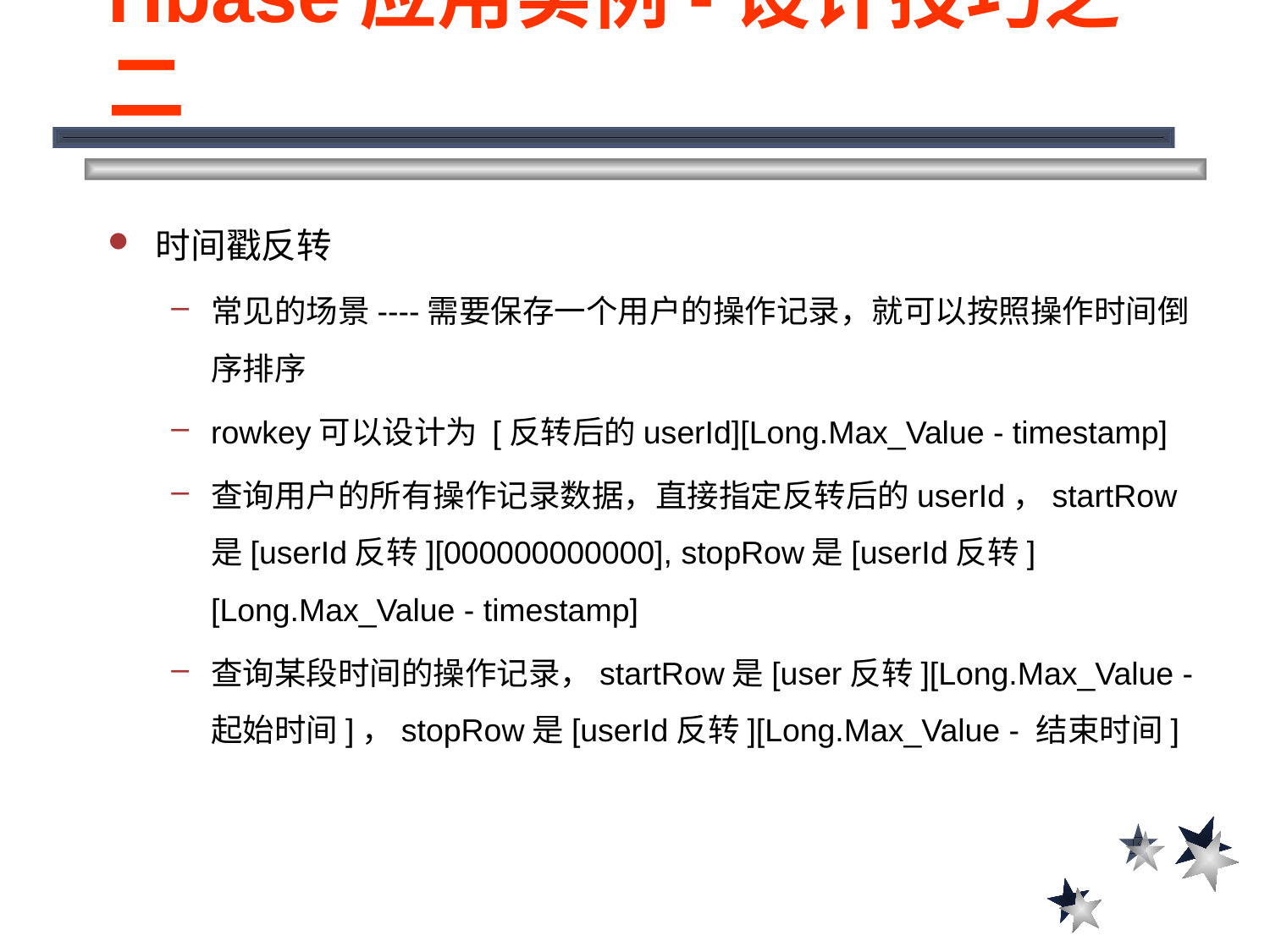

Hbase应用实例-设计技巧之二

时间戳反转
常见的场景----需要保存一个用户的操作记录，就可以按照操作时间倒序排序
rowkey可以设计为 [反转后的userId][Long.Max_Value - timestamp]
查询用户的所有操作记录数据，直接指定反转后的userId，startRow是[userId反转][000000000000], stopRow是[userId反转][Long.Max_Value - timestamp]
查询某段时间的操作记录，startRow是[user反转][Long.Max_Value - 起始时间]，stopRow是[userId反转][Long.Max_Value - 结束时间]